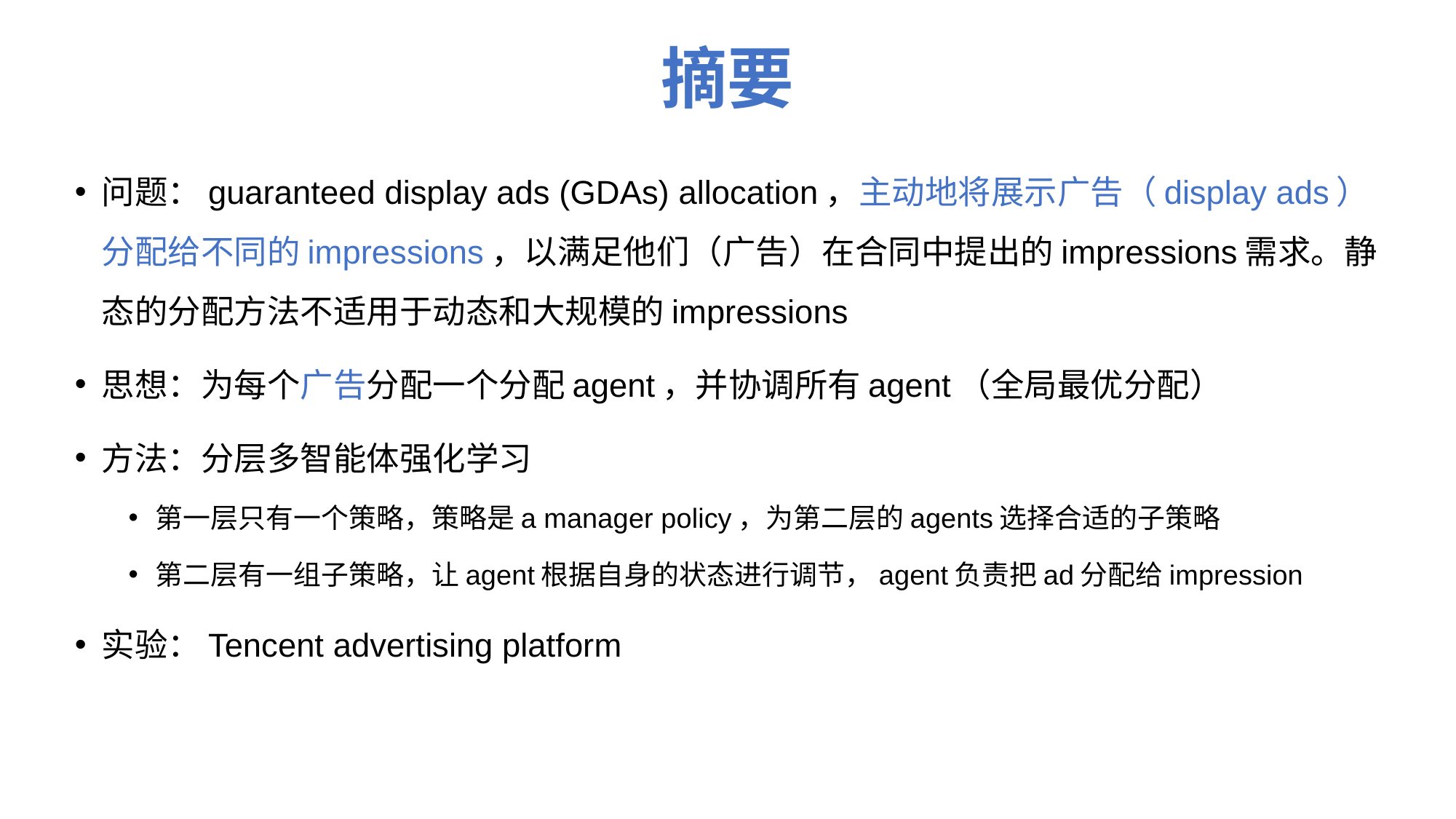

# 摘要
问题：guaranteed display ads (GDAs) allocation，主动地将展示广告（display ads）分配给不同的impressions，以满足他们（广告）在合同中提出的impressions需求。静态的分配方法不适用于动态和大规模的impressions
思想：为每个广告分配一个分配agent，并协调所有agent（全局最优分配）
方法：分层多智能体强化学习
第一层只有一个策略，策略是a manager policy，为第二层的agents选择合适的子策略
第二层有一组子策略，让agent根据自身的状态进行调节，agent负责把ad分配给impression
实验：Tencent advertising platform